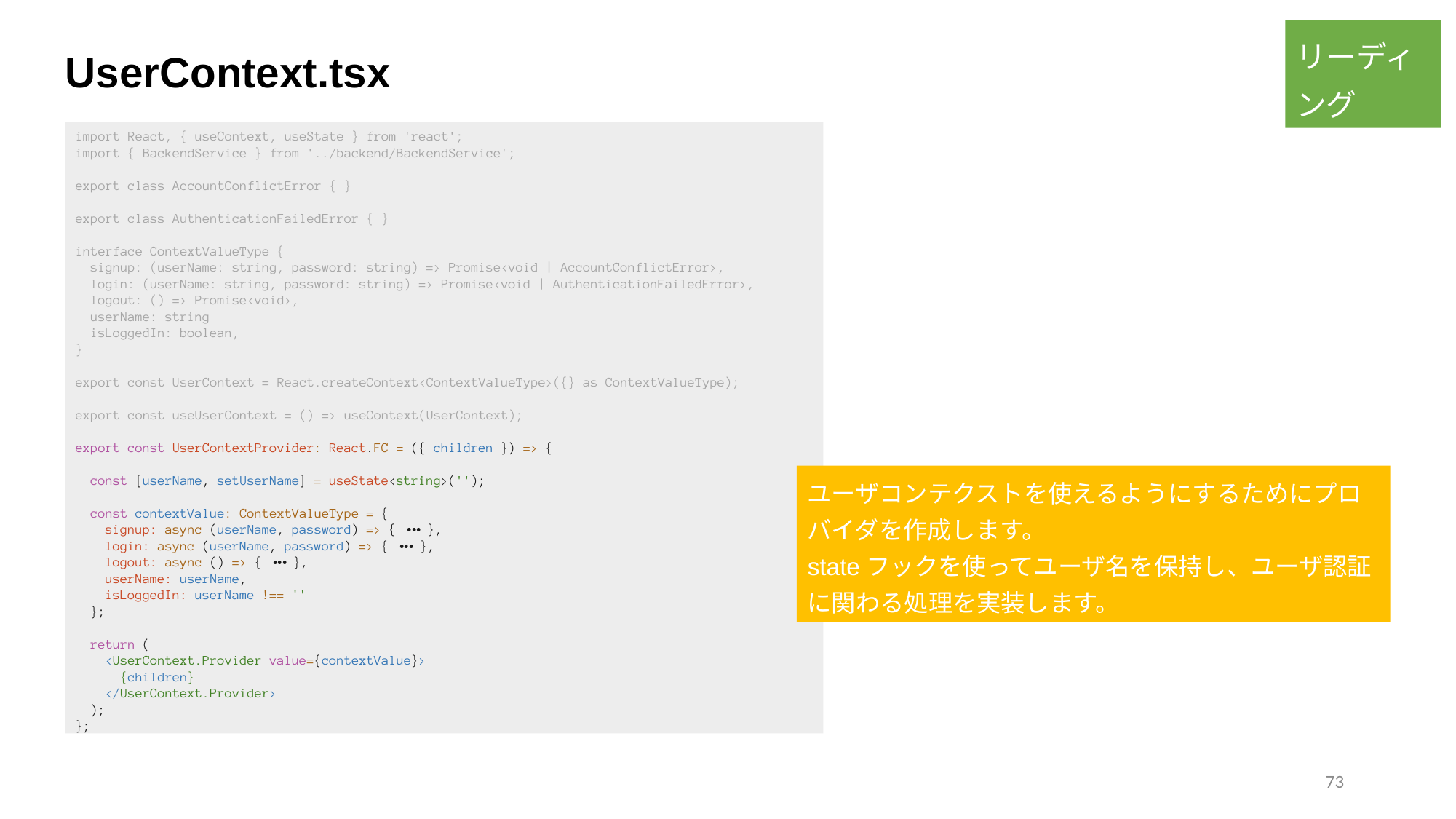

リーディング
UserContext.tsx
import React, { useContext, useState } from 'react';
import { BackendService } from '../backend/BackendService';
export class AccountConflictError { }
export class AuthenticationFailedError { }
interface ContextValueType {
  signup: (userName: string, password: string) => Promise<void | AccountConflictError>,
  login: (userName: string, password: string) => Promise<void | AuthenticationFailedError>,
  logout: () => Promise<void>,
  userName: string
  isLoggedIn: boolean,
}
export const UserContext = React.createContext<ContextValueType>({} as ContextValueType);
export const useUserContext = () => useContext(UserContext);
export const UserContextProvider: React.FC = ({ children }) => {

  const [userName, setUserName] = useState<string>('');
  const contextValue: ContextValueType = {
    signup: async (userName, password) => { ・・・ },
    login: async (userName, password) => { ・・・ },
    logout: async () => { ・・・ },
    userName: userName,
    isLoggedIn: userName !== ''
  };
  return (
    <UserContext.Provider value={contextValue}>
      {children}
    </UserContext.Provider>
  );
};
ユーザコンテクストを使えるようにするためにプロバイダを作成します。
stateフックを使ってユーザ名を保持し、ユーザ認証に関わる処理を実装します。
73